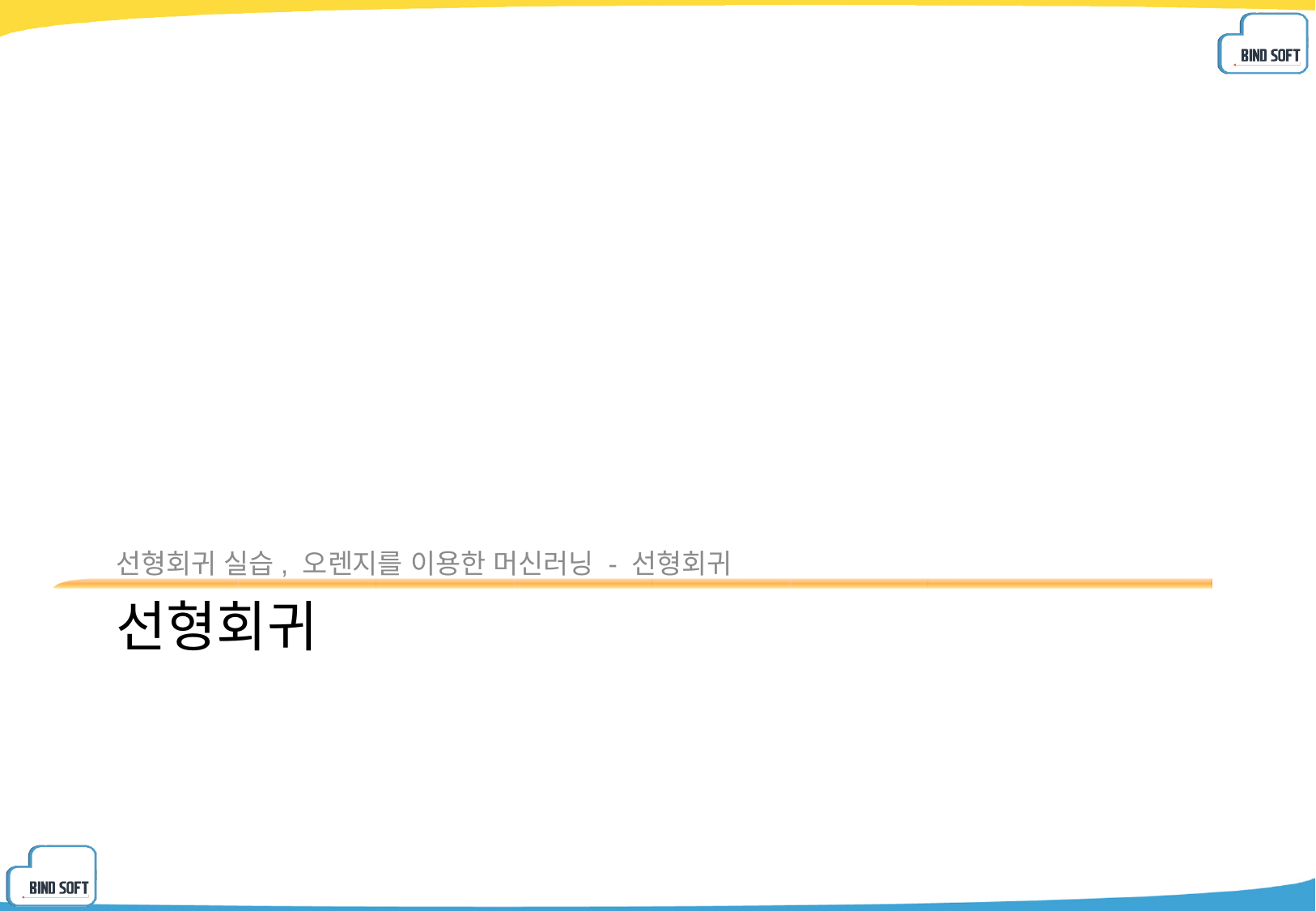

선형회귀 실습, 오렌지를 이용한 머신러닝 - 선형회귀
# 선형회귀